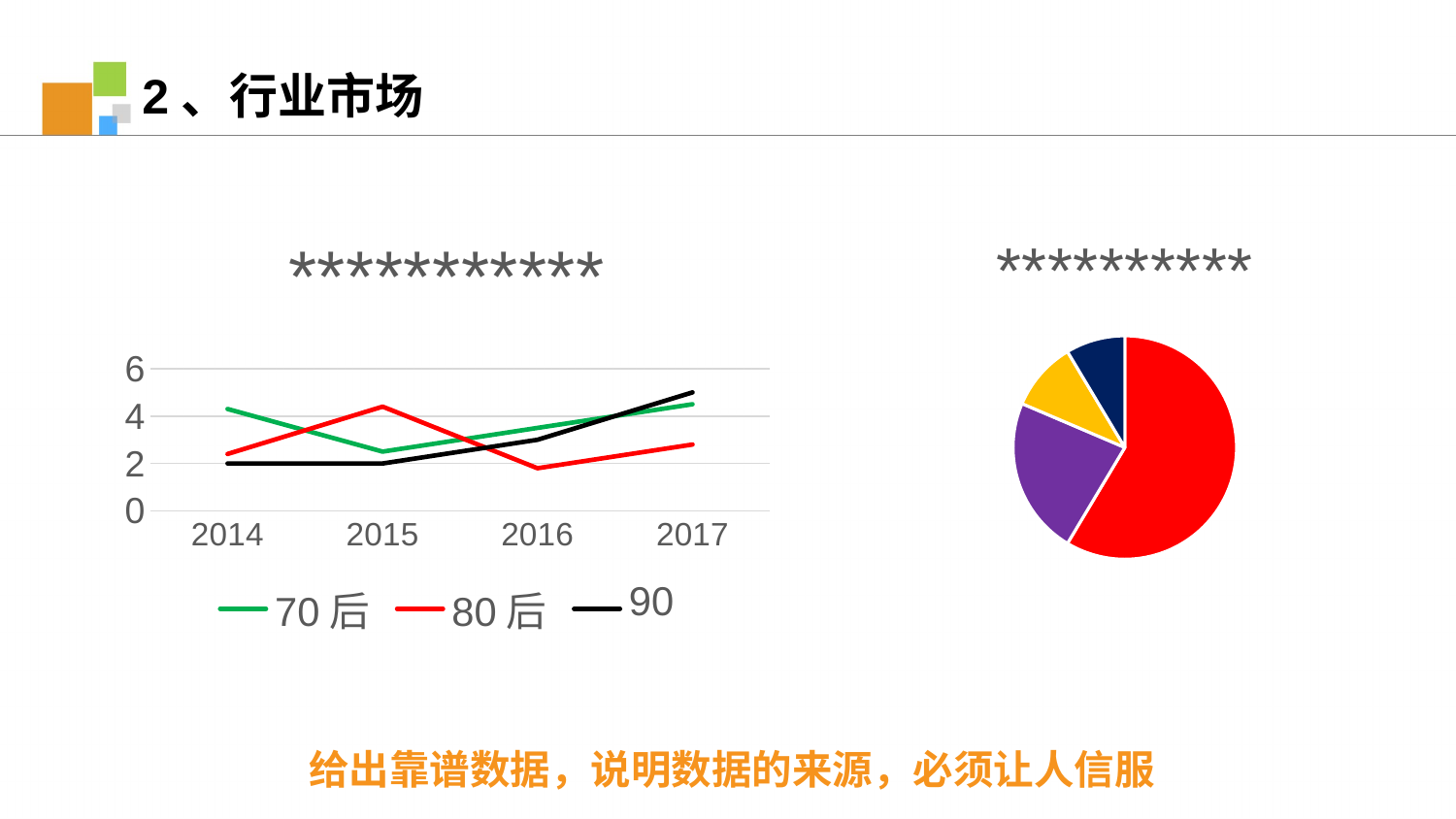

2、行业市场

### Chart: **********

| Category | 销售额 |
|---|---|
| 90后 | 8.2 |
| 80后 | 3.2 |
| 00后 | 1.4 |
| 70后 | 1.2 |

### Chart: ***********

| Category | 70后 | 80后 | 90 |
|---|---|---|---|
| 2014.0 | 4.3 | 2.4 | 2.0 |
| 2015.0 | 2.5 | 4.4 | 2.0 |
| 2016.0 | 3.5 | 1.8 | 3.0 |
| 2017.0 | 4.5 | 2.8 | 5.0 |
给出靠谱数据，说明数据的来源，必须让人信服